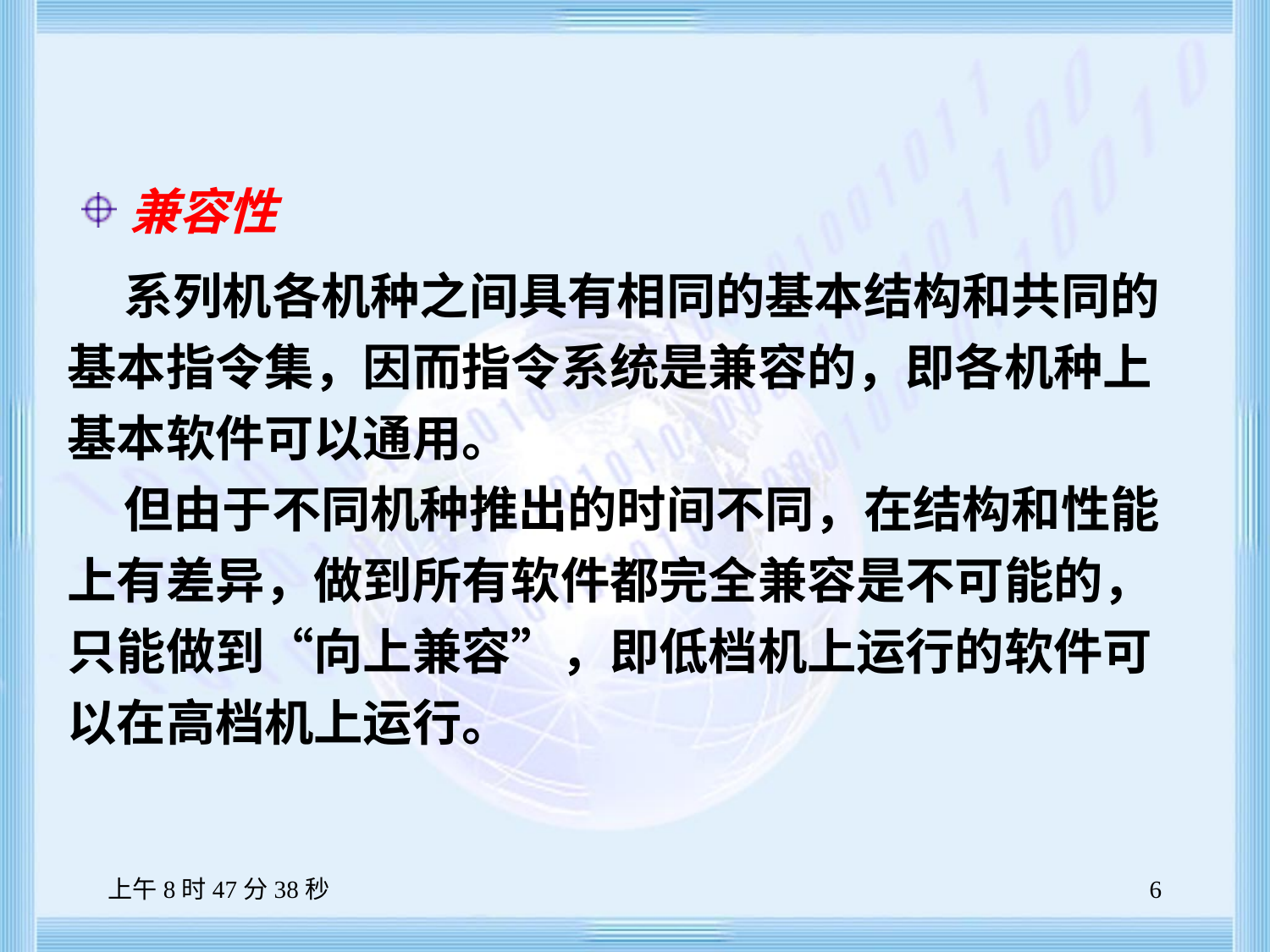

兼容性

    系列机各机种之间具有相同的基本结构和共同的基本指令集，因而指令系统是兼容的，即各机种上基本软件可以通用。
    但由于不同机种推出的时间不同，在结构和性能上有差异，做到所有软件都完全兼容是不可能的，只能做到“向上兼容”，即低档机上运行的软件可以在高档机上运行。

上午8时47分38秒
6